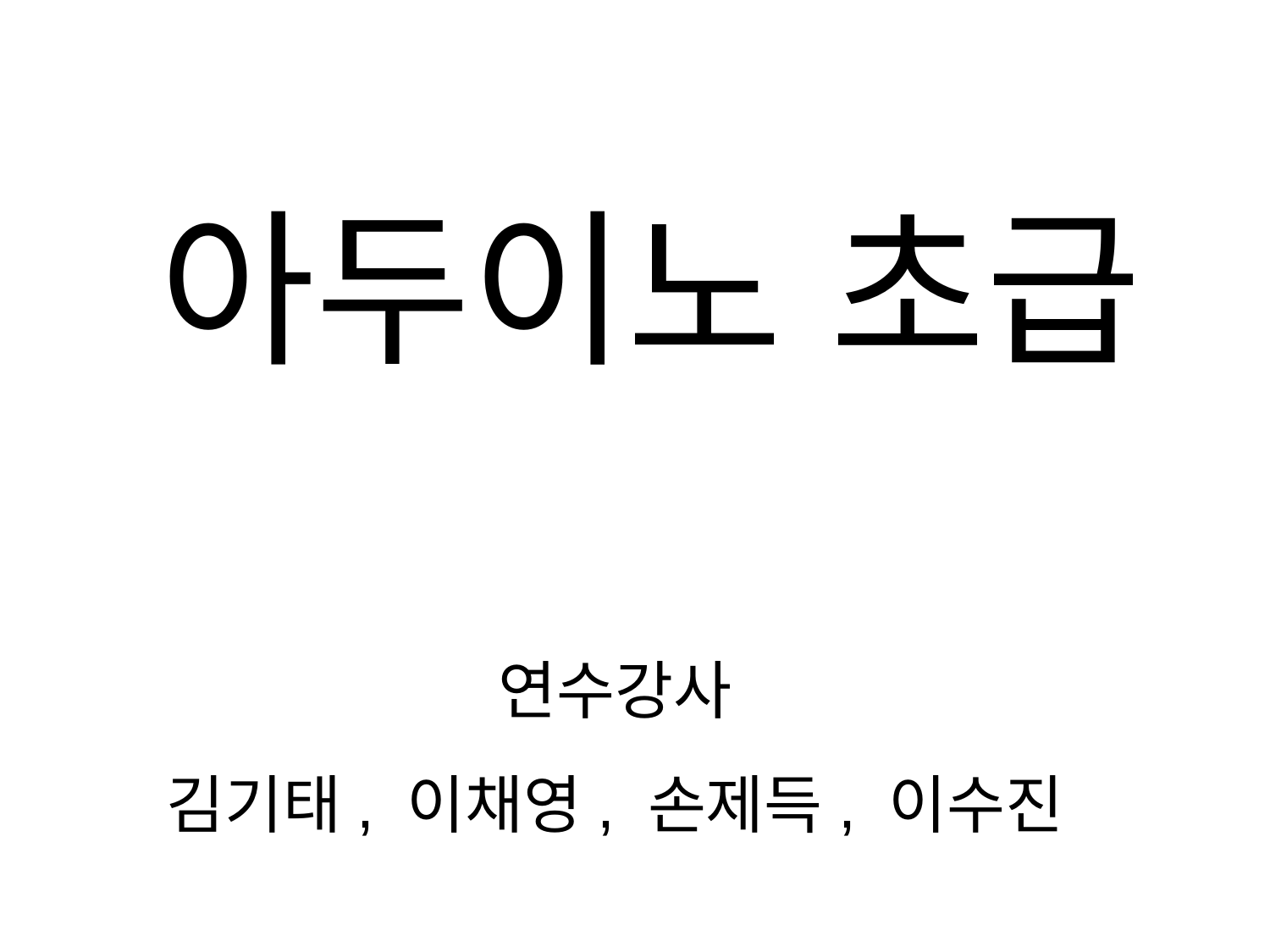

아두이노 초급
연수강사
김기태, 이채영, 손제득, 이수진